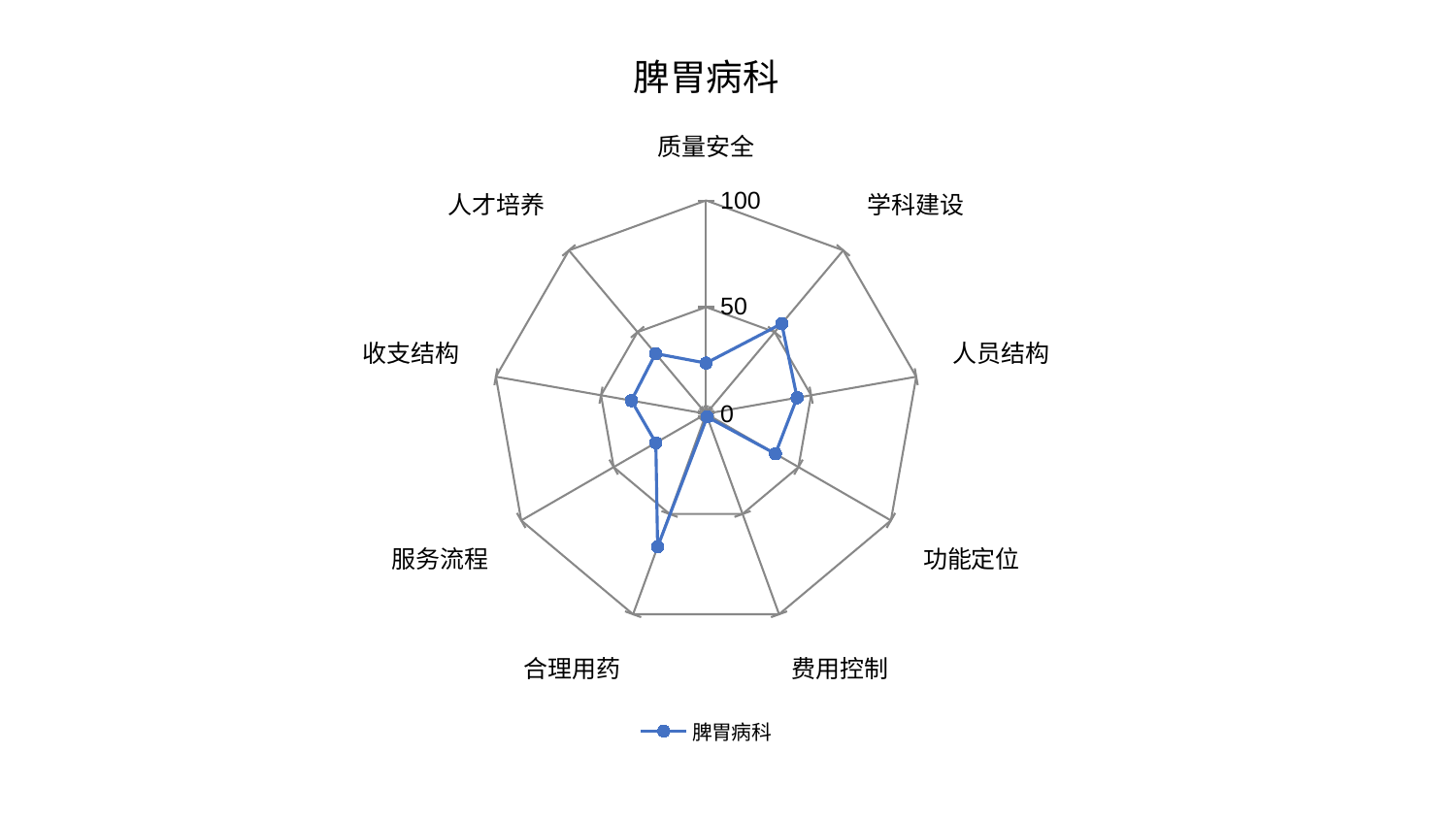

### Chart: 脾胃病科

| Category | 脾胃病科 |
|---|---|
| 质量安全 | 23.765207567400488 |
| 学科建设 | 55.149178882593766 |
| 人员结构 | 43.31617291686995 |
| 功能定位 | 37.525512536283976 |
| 费用控制 | 1.56058597161089 |
| 合理用药 | 66.41015245626161 |
| 服务流程 | 27.202031715561716 |
| 收支结构 | 35.53712544879771 |
| 人才培养 | 36.84704977628314 |
116